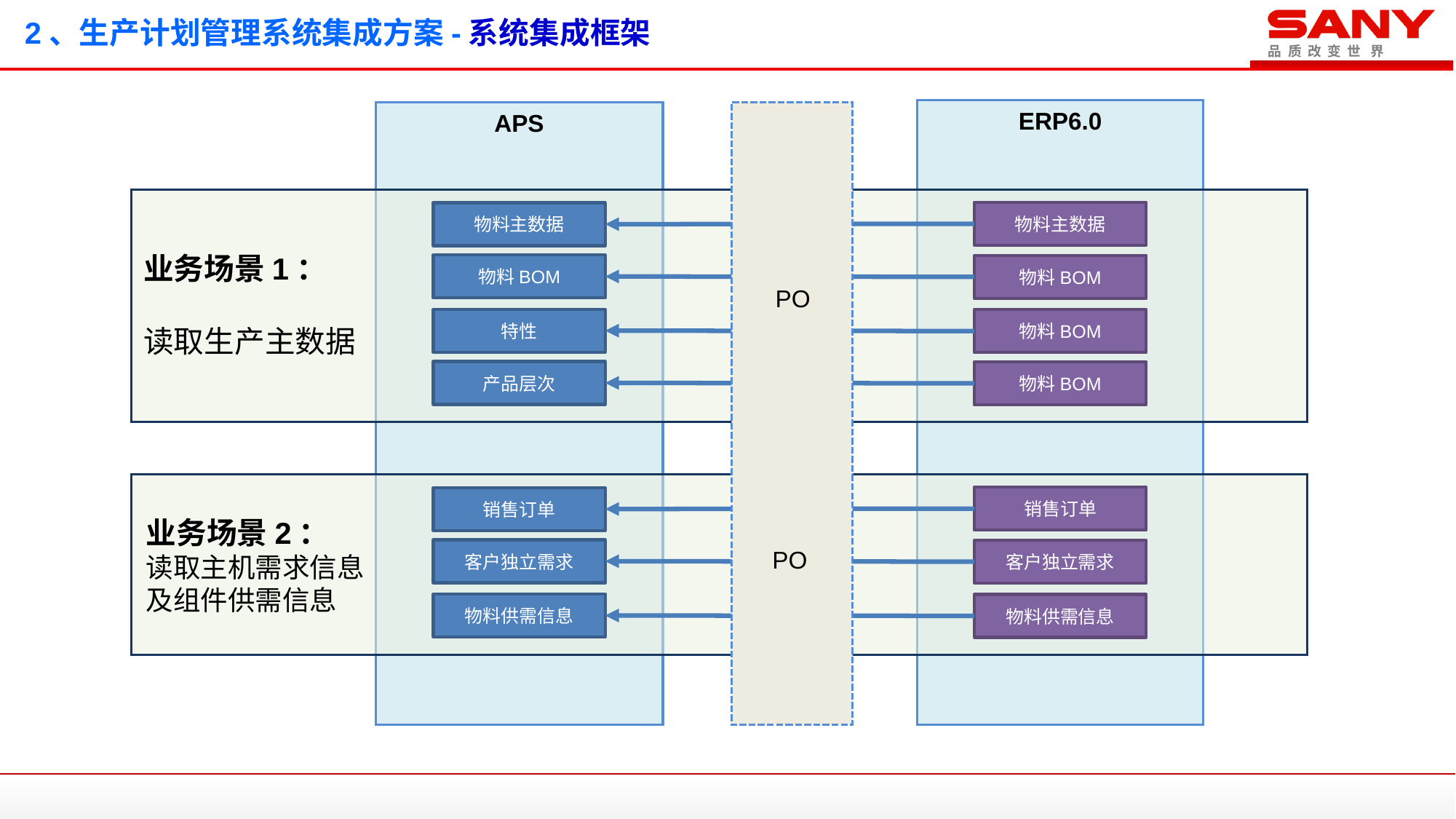

# 2、生产计划管理系统集成方案-系统集成框架
ERP6.0
APS

物料主数据
物料主数据
业务场景1：

读取生产主数据
物料BOM
物料BOM
PO
特性
物料BOM
产品层次
物料BOM

销售订单
销售订单
业务场景2：
读取主机需求信息
及组件供需信息

PO
客户独立需求
客户独立需求
物料供需信息
物料供需信息